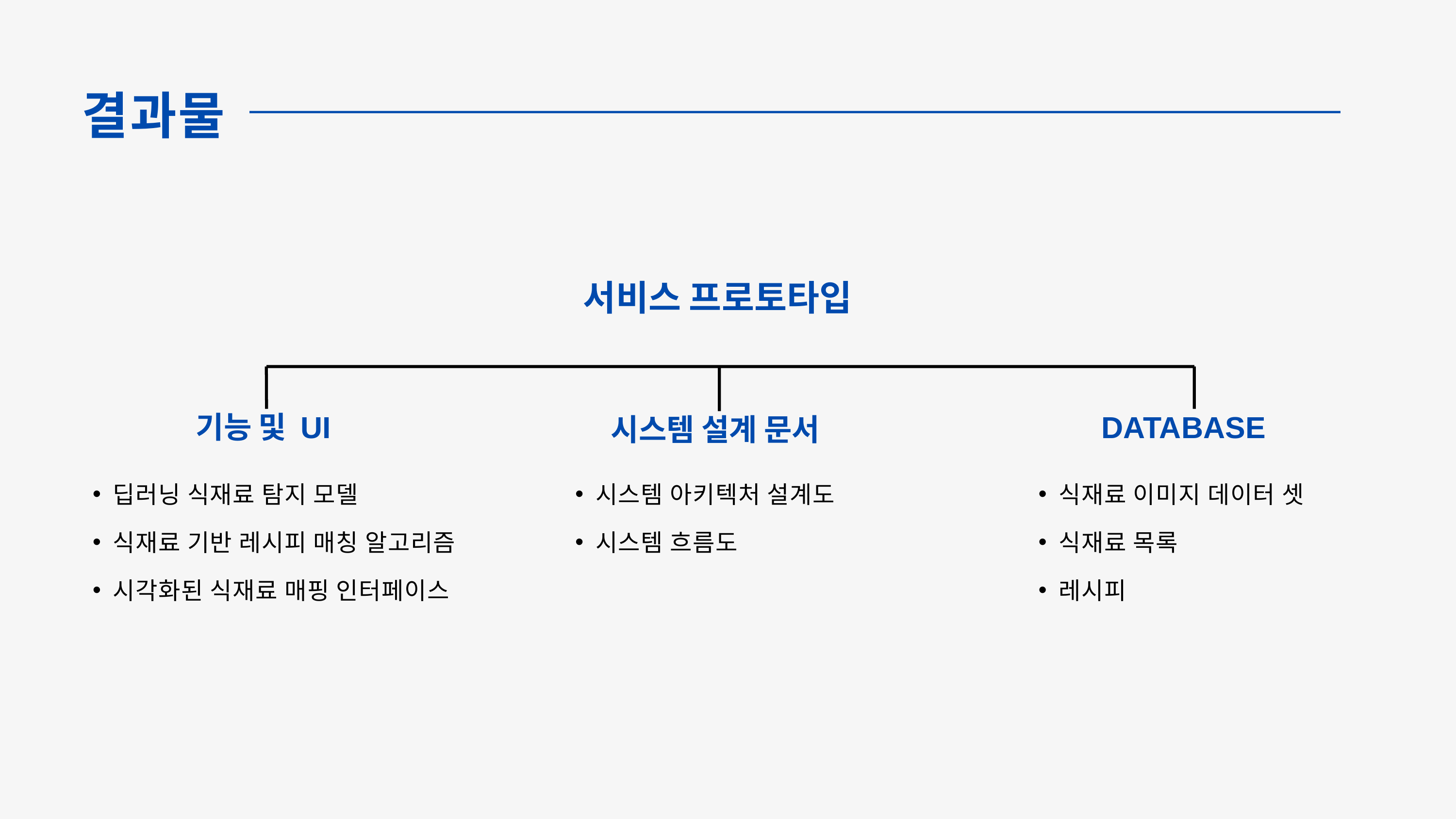

결과물

서비스 프로토타입

기능 및 UI
DATABASE
시스템 설계 문서
딥러닝 식재료 탐지 모델
식재료 기반 레시피 매칭 알고리즘
시각화된 식재료 매핑 인터페이스
시스템 아키텍처 설계도
시스템 흐름도
식재료 이미지 데이터 셋
식재료 목록
레시피